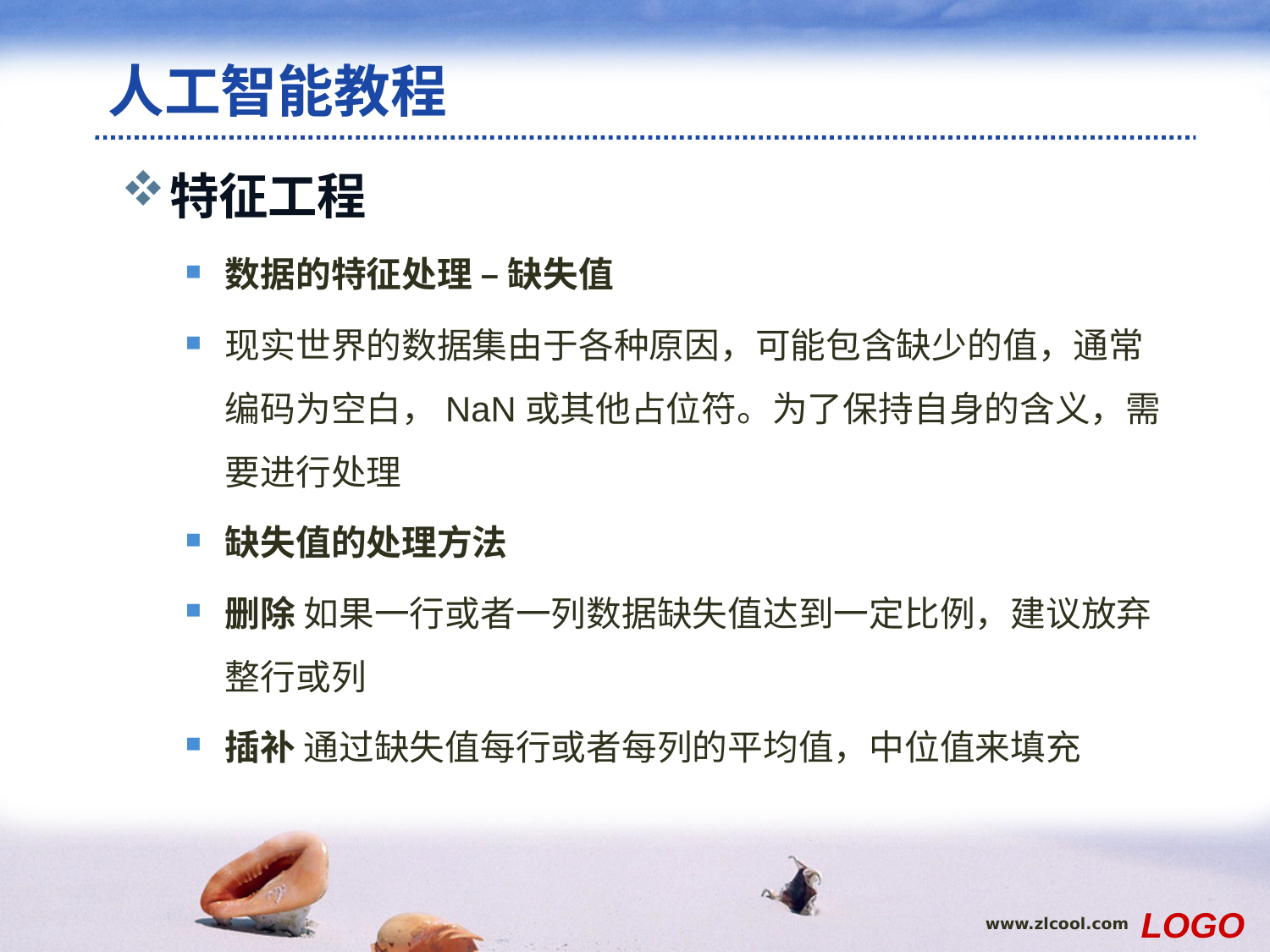

# 人工智能教程
特征工程
数据的特征处理 – 缺失值
现实世界的数据集由于各种原因，可能包含缺少的值，通常编码为空白，NaN或其他占位符。为了保持自身的含义，需要进行处理
缺失值的处理方法
删除 如果一行或者一列数据缺失值达到一定比例，建议放弃整行或列
插补 通过缺失值每行或者每列的平均值，中位值来填充

LOGO
www.zlcool.com